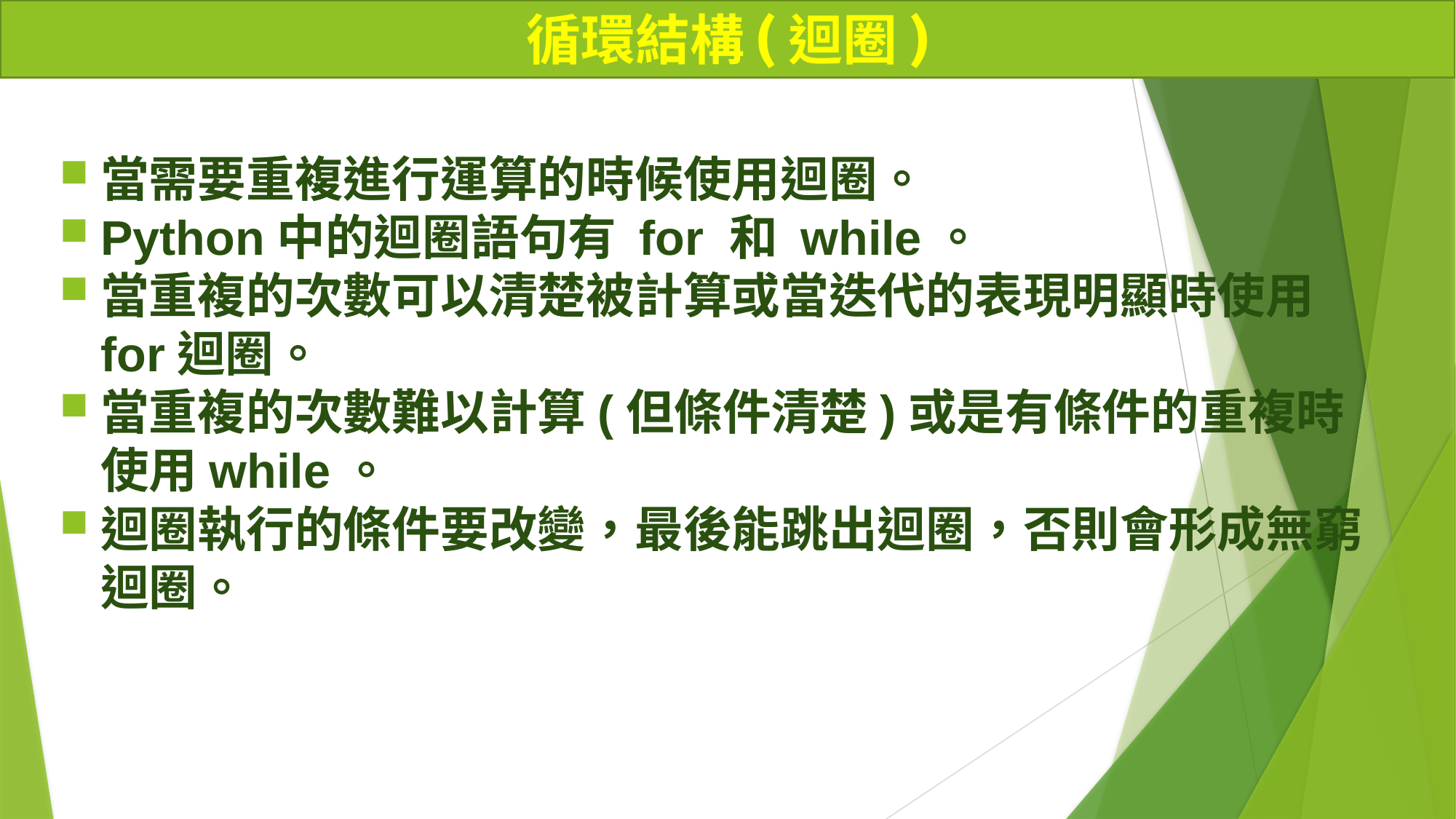

# 循環結構(迴圈)
當需要重複進⾏運算的時候使⽤迴圈。
Python中的迴圈語句有 for 和 while。
當重複的次數可以清楚被計算或當迭代的表現明顯時使⽤for迴圈。
當重複的次數難以計算(但條件清楚)或是有條件的重複時使⽤while。
迴圈執行的條件要改變，最後能跳出迴圈，否則會形成無窮迴圈。